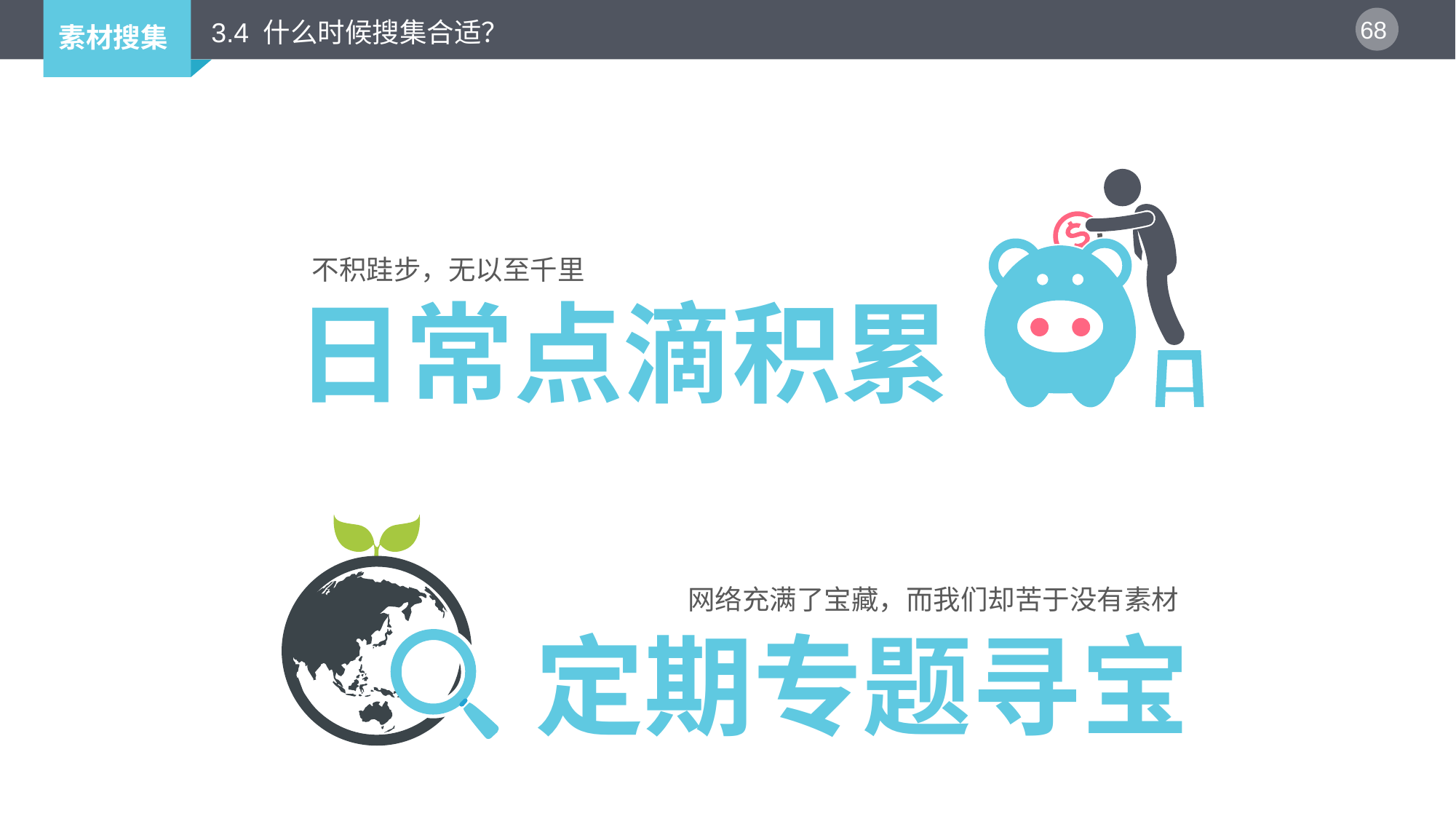

3.4 什么时候搜集合适？

不积跬步，无以至千里
日常点滴积累

网络充满了宝藏，而我们却苦于没有素材
定期专题寻宝